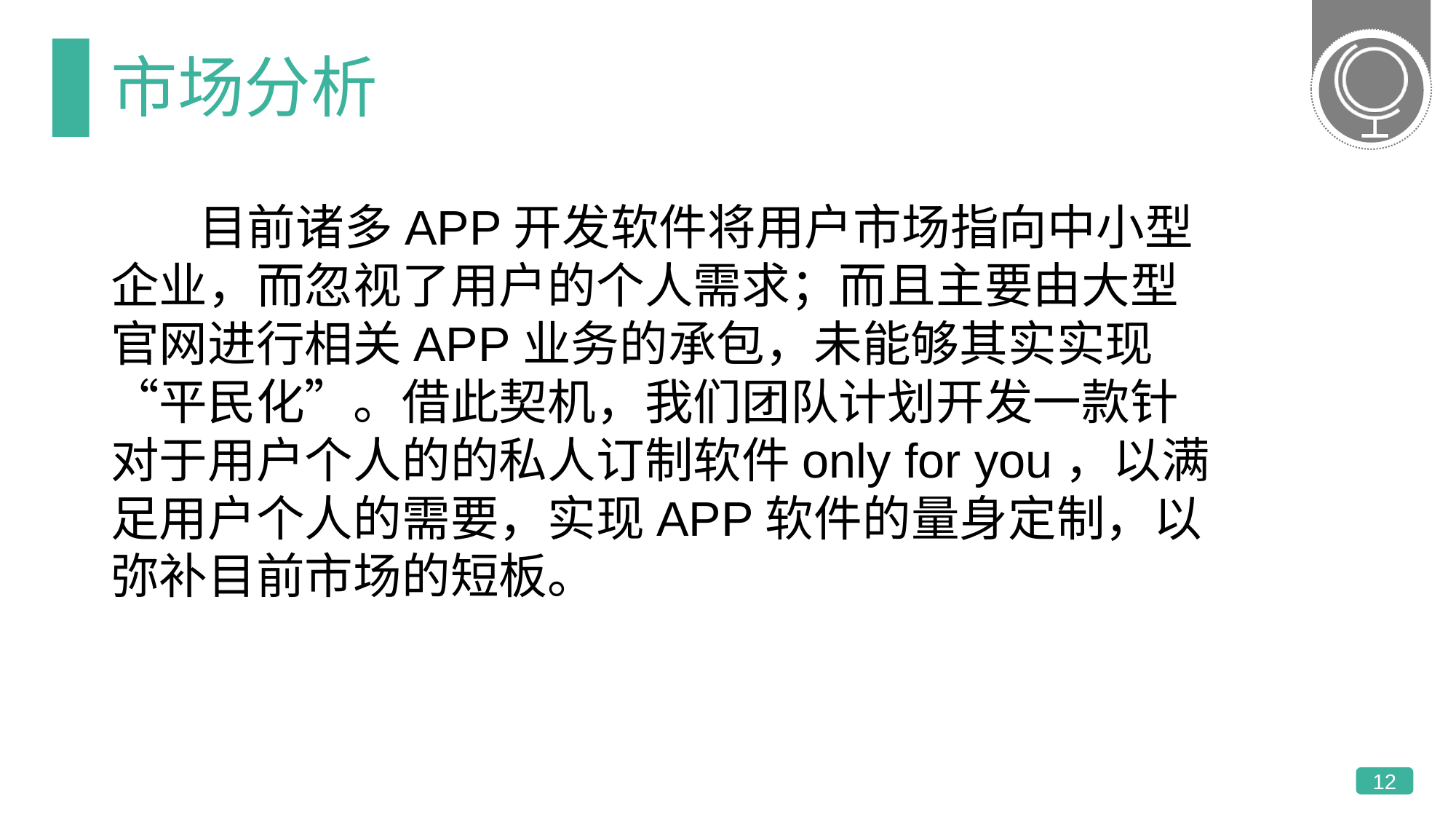

# 市场分析
       目前诸多APP开发软件将用户市场指向中小型企业，而忽视了用户的个人需求；而且主要由大型官网进行相关APP业务的承包，未能够其实实现“平民化”。借此契机，我们团队计划开发一款针对于用户个人的的私人订制软件only for you，以满足用户个人的需要，实现APP软件的量身定制，以弥补目前市场的短板。

12